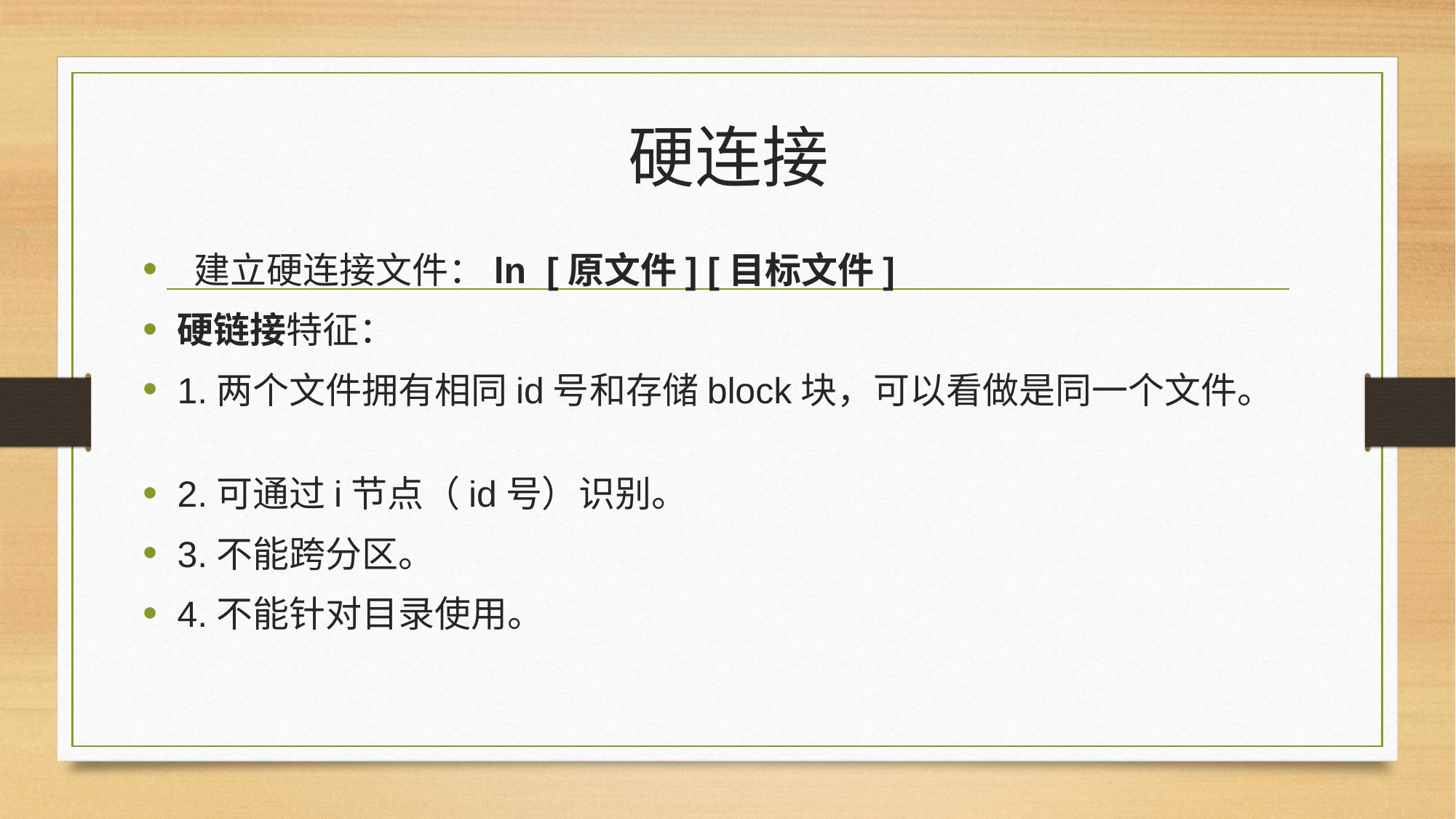

# 硬连接
 建立硬连接文件：ln  [原文件] [目标文件]
硬链接特征：
1.两个文件拥有相同id号和存储block块，可以看做是同一个文件。
2.可通过i节点（id号）识别。
3.不能跨分区。
4.不能针对目录使用。